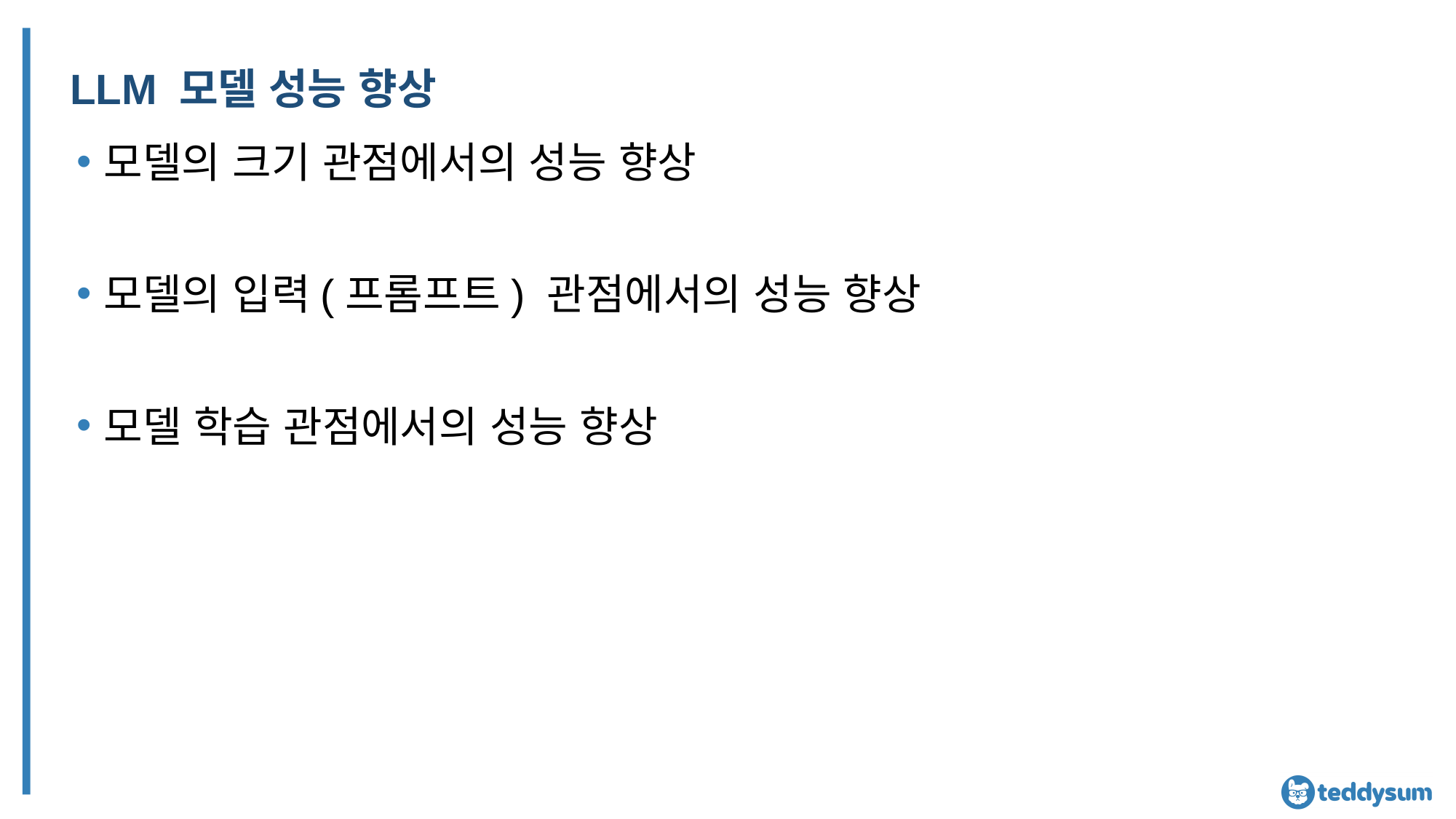

# LLM 모델 성능 향상
모델의 크기 관점에서의 성능 향상

모델의 입력(프롬프트) 관점에서의 성능 향상

모델 학습 관점에서의 성능 향상